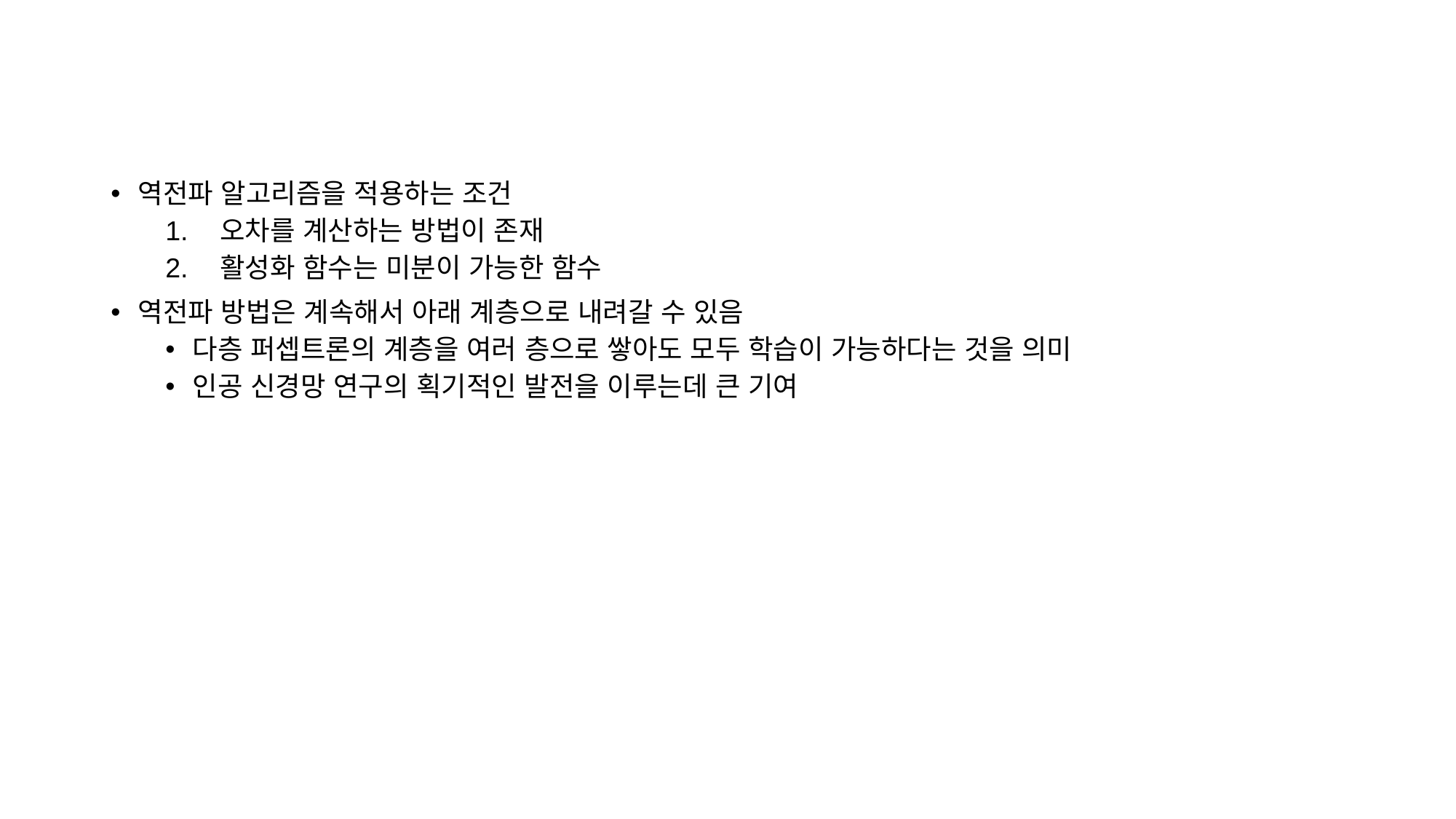

역전파 알고리즘을 적용하는 조건
오차를 계산하는 방법이 존재
활성화 함수는 미분이 가능한 함수
역전파 방법은 계속해서 아래 계층으로 내려갈 수 있음
다층 퍼셉트론의 계층을 여러 층으로 쌓아도 모두 학습이 가능하다는 것을 의미
인공 신경망 연구의 획기적인 발전을 이루는데 큰 기여